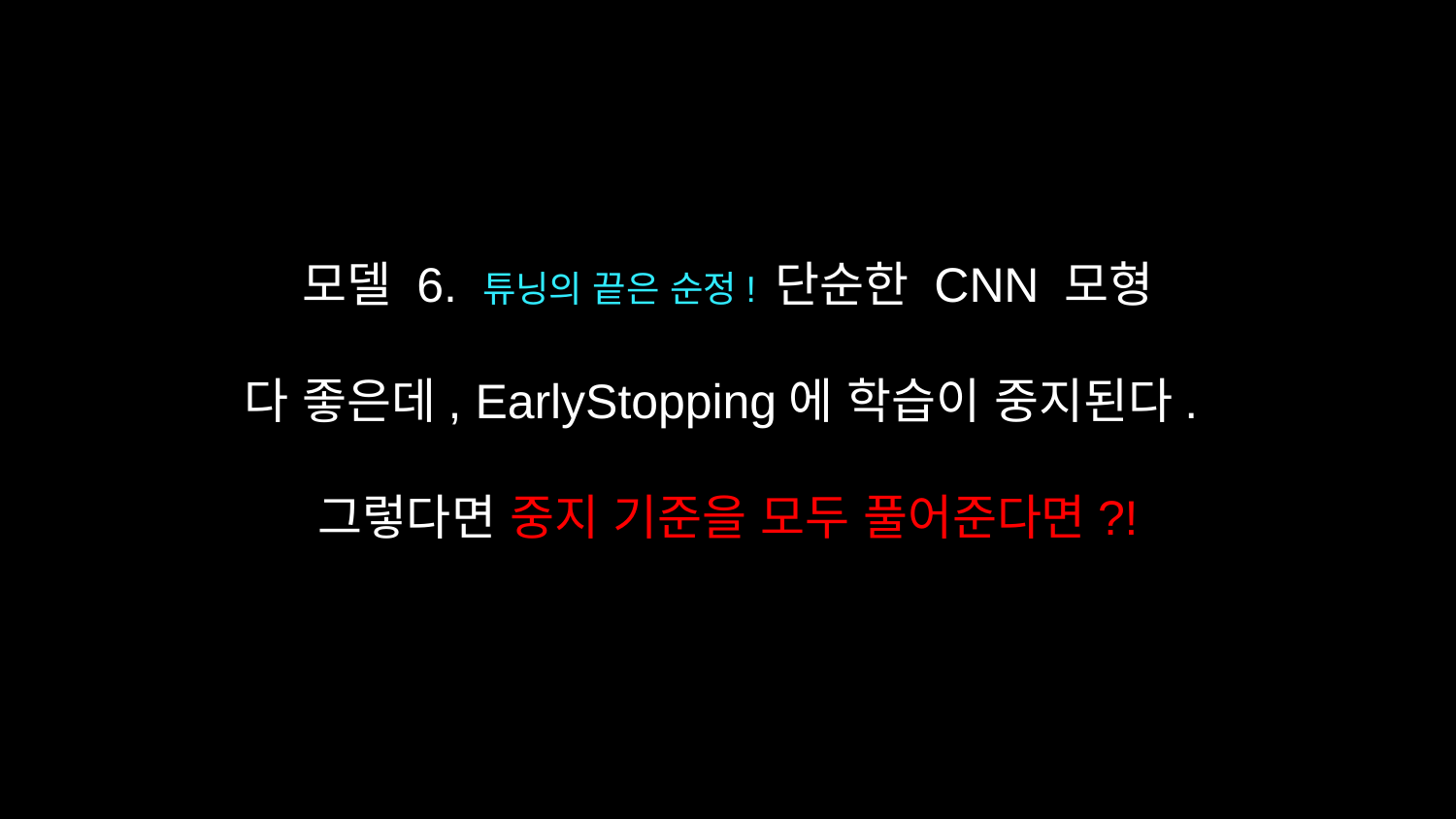

모델 6. 튜닝의 끝은 순정! 단순한 CNN 모형

다 좋은데, EarlyStopping에 학습이 중지된다.

그렇다면 중지 기준을 모두 풀어준다면?!